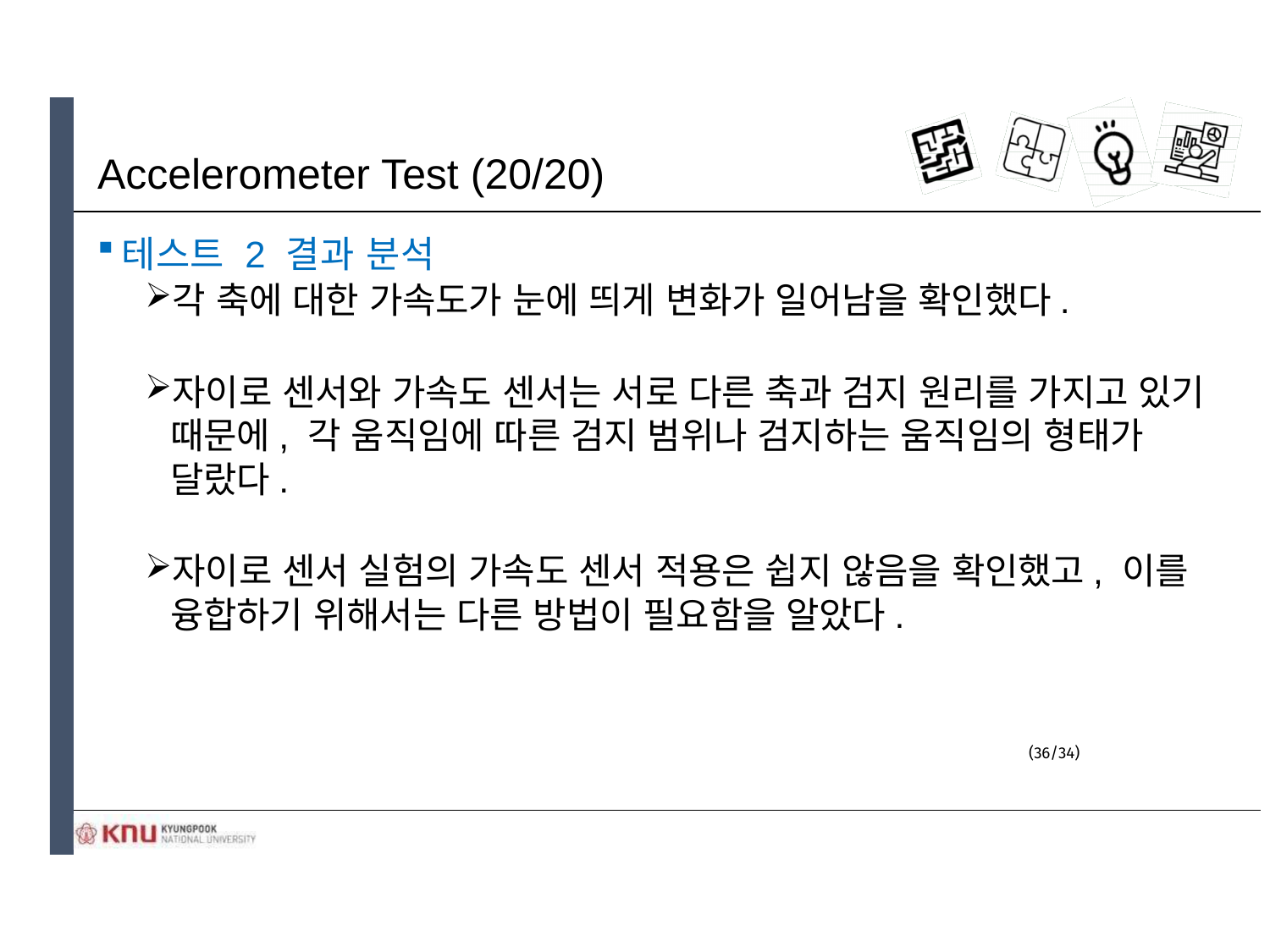

# Accelerometer Test (20/20)
테스트 2 결과 분석
각 축에 대한 가속도가 눈에 띄게 변화가 일어남을 확인했다.

자이로 센서와 가속도 센서는 서로 다른 축과 검지 원리를 가지고 있기 때문에, 각 움직임에 따른 검지 범위나 검지하는 움직임의 형태가 달랐다.

자이로 센서 실험의 가속도 센서 적용은 쉽지 않음을 확인했고, 이를 융합하기 위해서는 다른 방법이 필요함을 알았다.

(36/34)